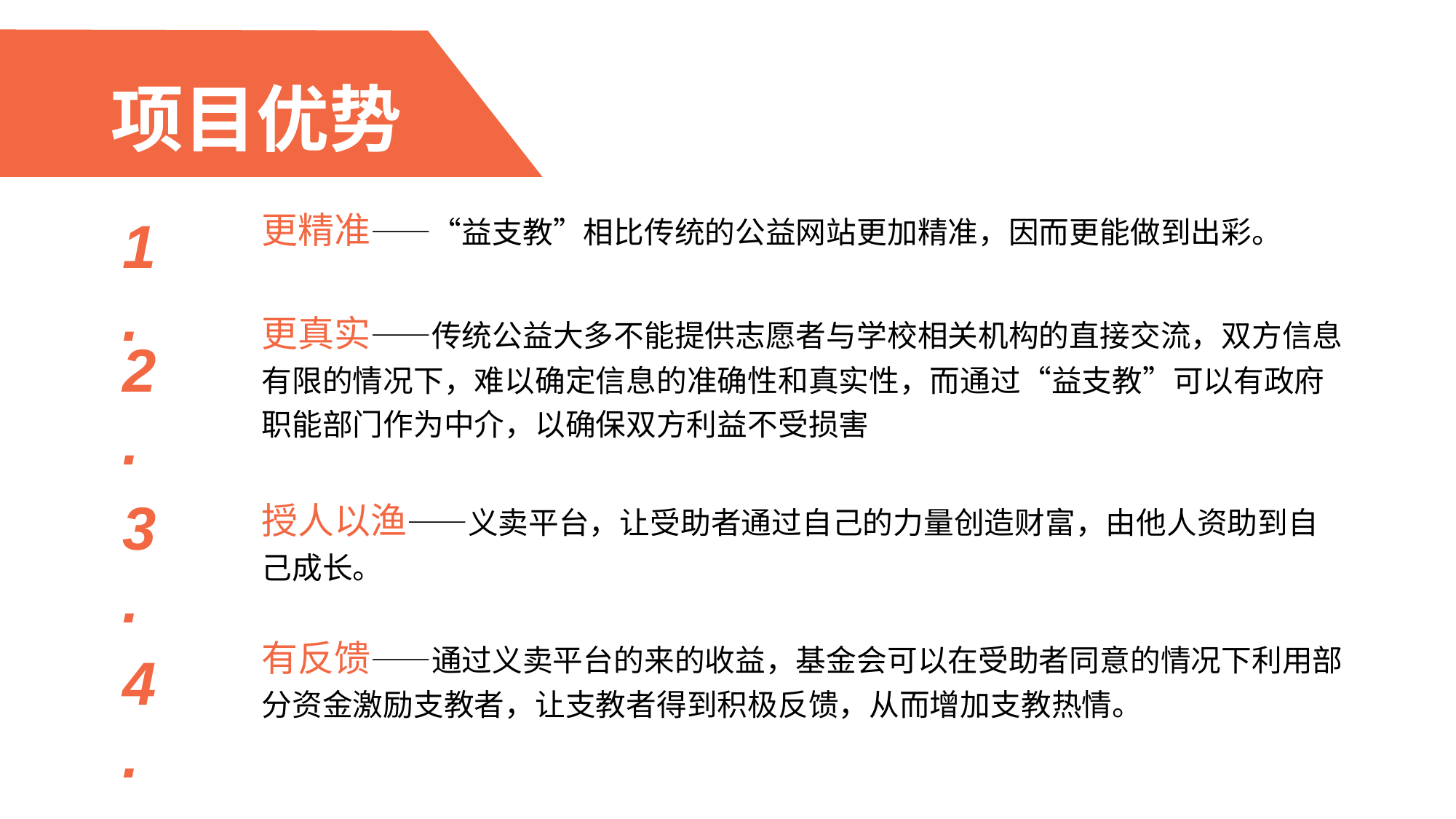

# 项目优势
1.
更精准——“益支教”相比传统的公益网站更加精准，因而更能做到出彩。

更真实——传统公益大多不能提供志愿者与学校相关机构的直接交流，双方信息有限的情况下，难以确定信息的准确性和真实性，而通过“益支教”可以有政府职能部门作为中介，以确保双方利益不受损害

2.
3.
授人以渔——义卖平台，让受助者通过自己的力量创造财富，由他人资助到自己成长。

有反馈——通过义卖平台的来的收益，基金会可以在受助者同意的情况下利用部分资金激励支教者，让支教者得到积极反馈，从而增加支教热情。
4.